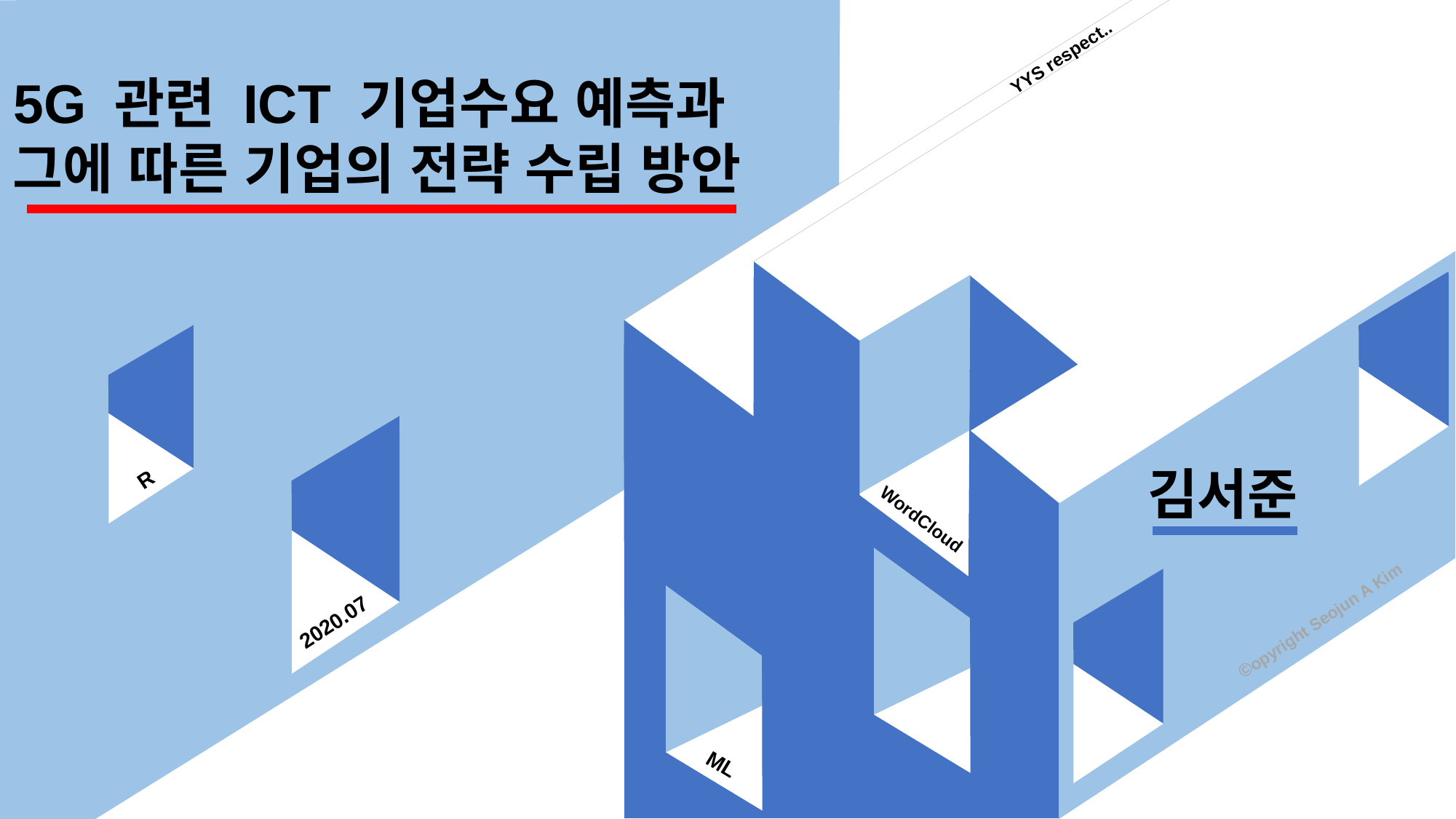

YYS respect..
5G 관련 ICT 기업수요 예측과
그에 따른 기업의 전략 수립 방안
김서준
R
WordCloud
2020.07
ML